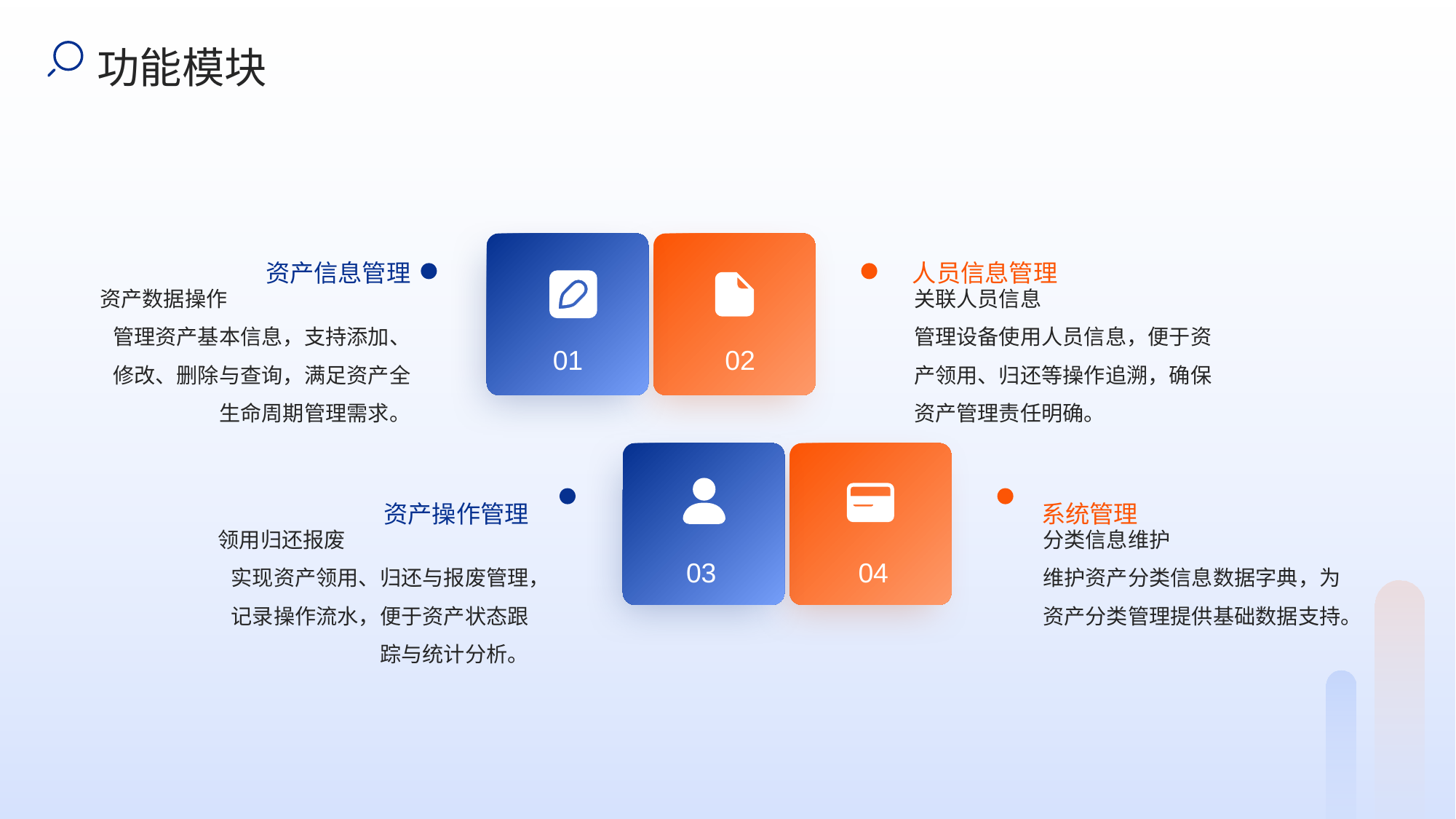

功能模块

资产信息管理
人员信息管理

资产数据操作
管理资产基本信息，支持添加、修改、删除与查询，满足资产全生命周期管理需求。
关联人员信息
管理设备使用人员信息，便于资产领用、归还等操作追溯，确保资产管理责任明确。
01
02

资产操作管理
系统管理

领用归还报废
实现资产领用、归还与报废管理，记录操作流水，便于资产状态跟踪与统计分析。
分类信息维护
维护资产分类信息数据字典，为资产分类管理提供基础数据支持。
03
04